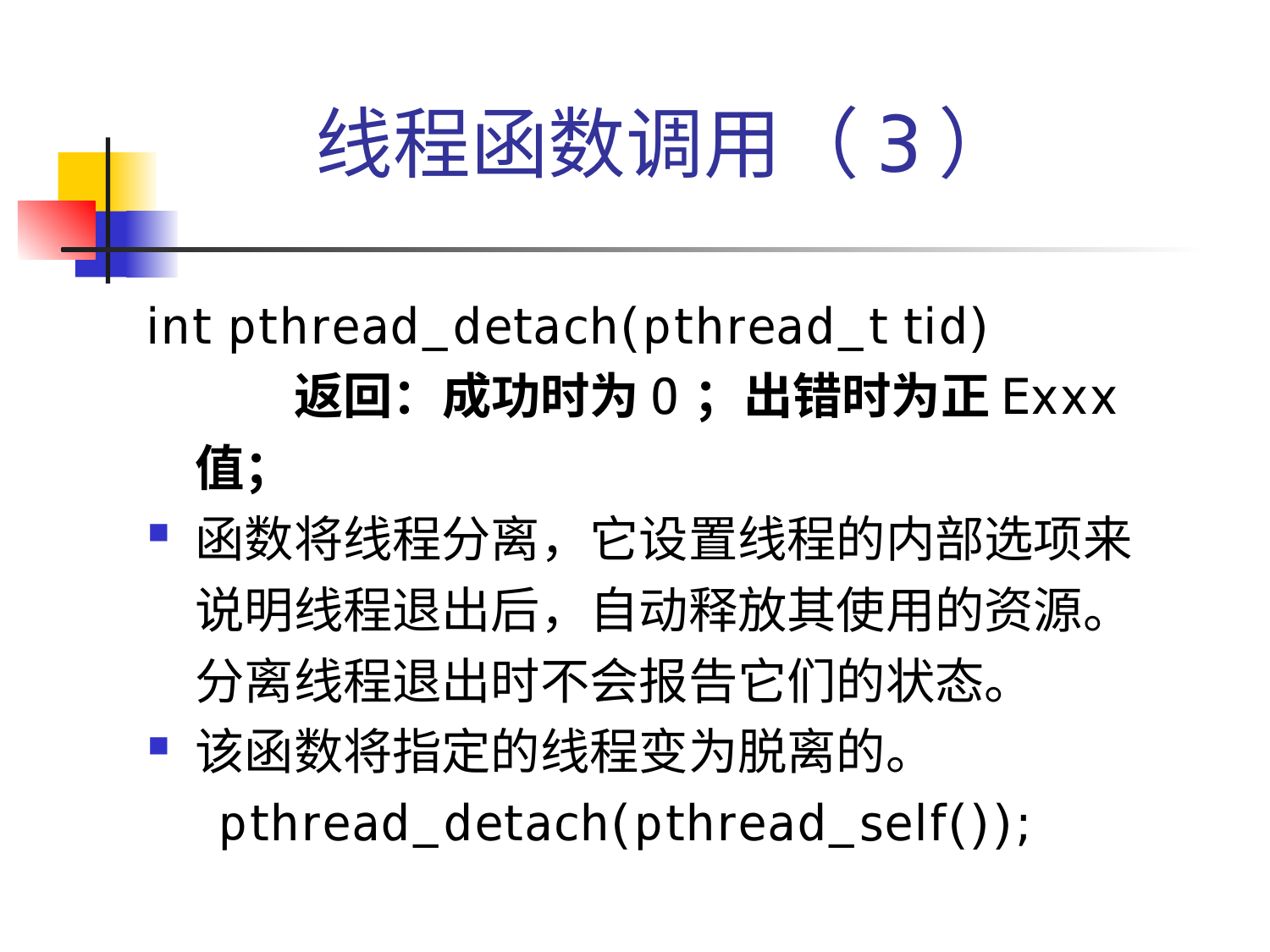

# 线程函数调用（3）
int pthread_detach(pthread_t tid)
            返回：成功时为0；出错时为正Exxx值；
函数将线程分离，它设置线程的内部选项来说明线程退出后，自动释放其使用的资源。分离线程退出时不会报告它们的状态。
该函数将指定的线程变为脱离的。
     pthread_detach(pthread_self());